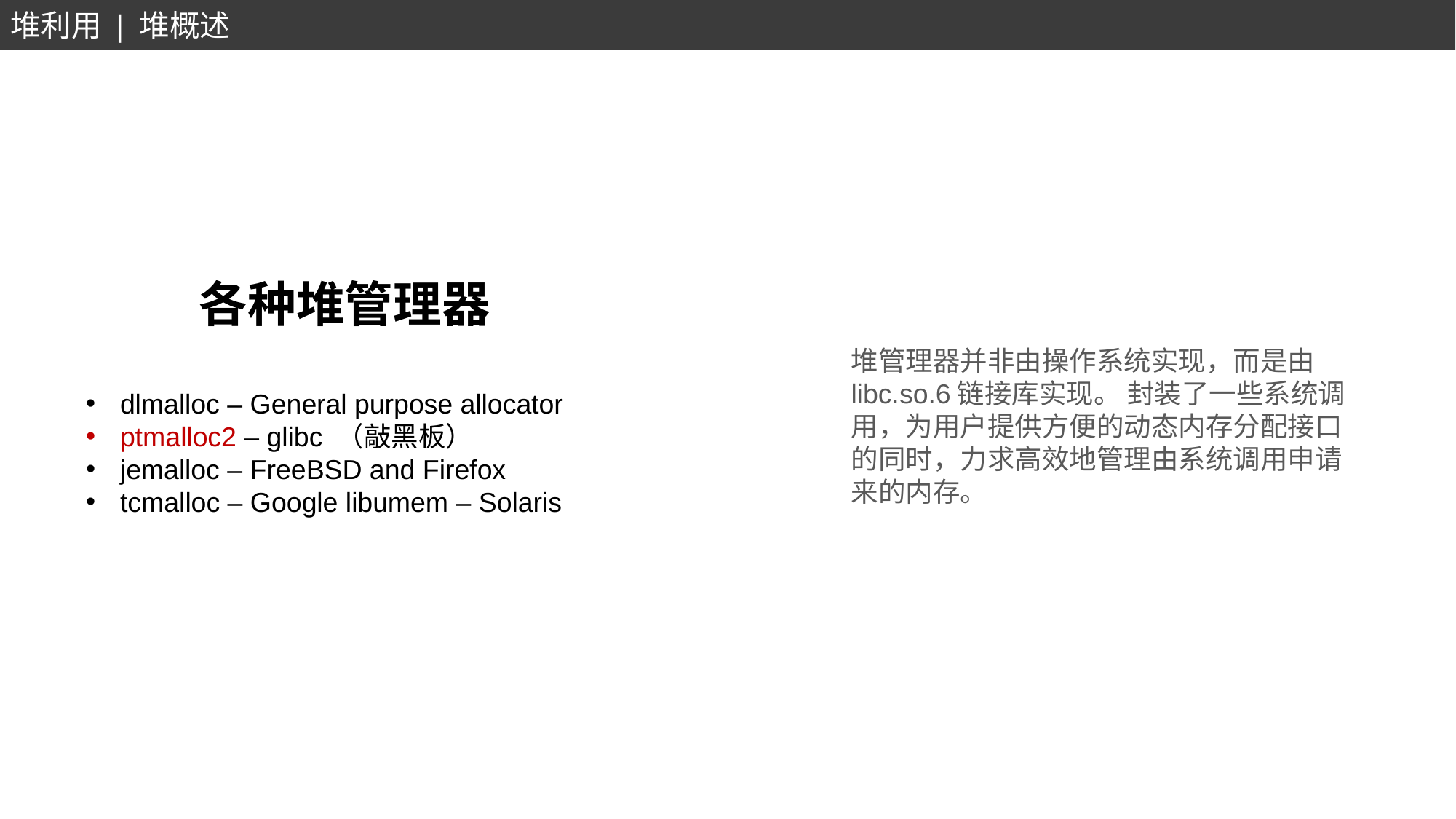

堆利用 | 堆概述
各种堆管理器
堆管理器并非由操作系统实现，而是由libc.so.6链接库实现。 封装了一些系统调用，为用户提供方便的动态内存分配接口的同时，力求高效地管理由系统调用申请来的内存。
dlmalloc – General purpose allocator
ptmalloc2 – glibc （敲黑板）
jemalloc – FreeBSD and Firefox
tcmalloc – Google libumem – Solaris